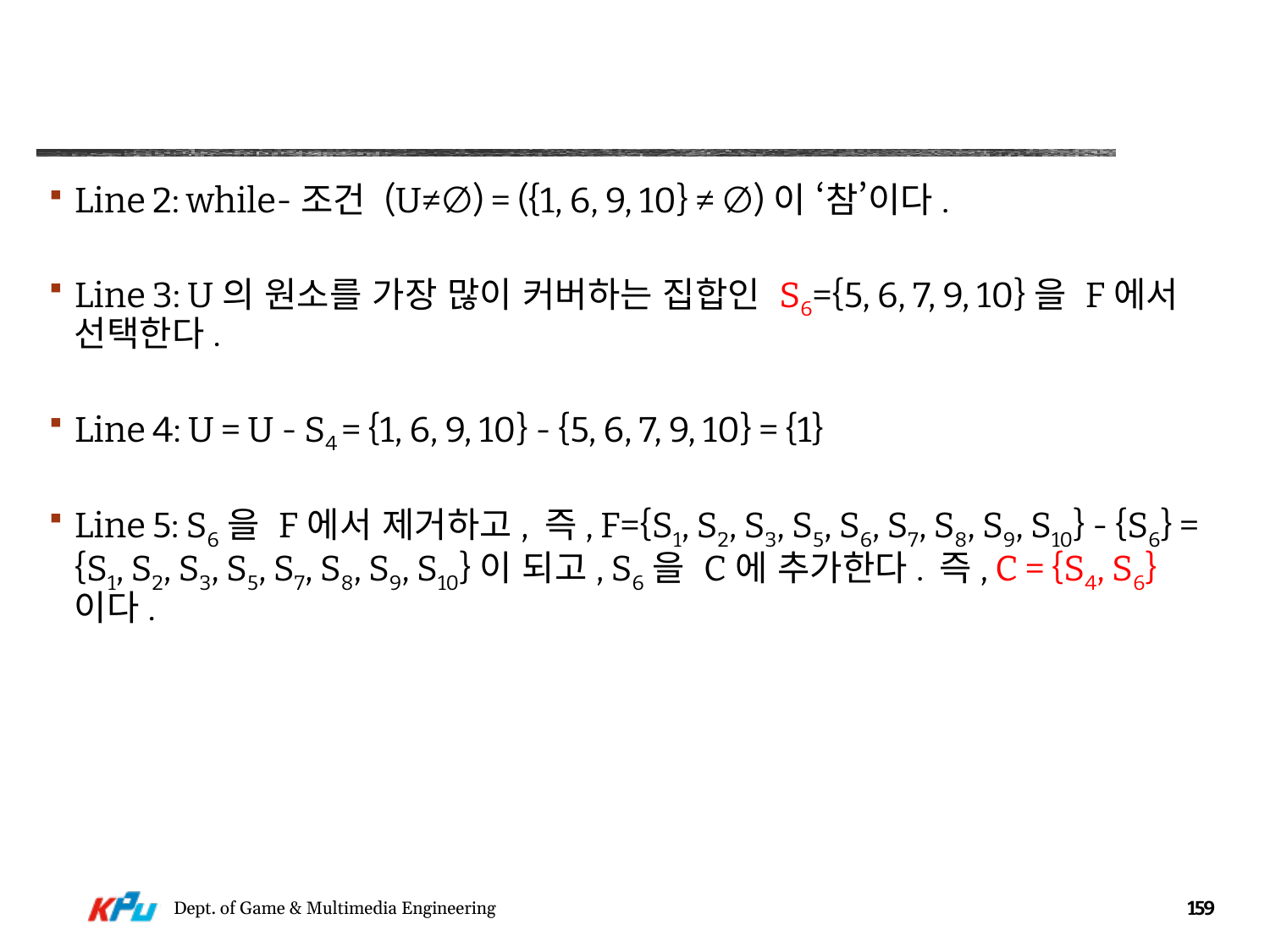

#
Line 2: while-조건 (U≠∅) = ({1, 6, 9, 10} ≠ ∅)이 ‘참’이다.
Line 3: U의 원소를 가장 많이 커버하는 집합인 S6={5, 6, 7, 9, 10}을 F에서 선택한다.
Line 4: U = U - S4 = {1, 6, 9, 10} - {5, 6, 7, 9, 10} = {1}
Line 5: S6을 F에서 제거하고, 즉, F={S1, S2, S3, S5, S6, S7, S8, S9, S10} - {S6} = {S1, S2, S3, S5, S7, S8, S9, S10}이 되고, S6을 C에 추가한다. 즉, C = {S4, S6}이다.

Dept. of Game & Multimedia Engineering
159